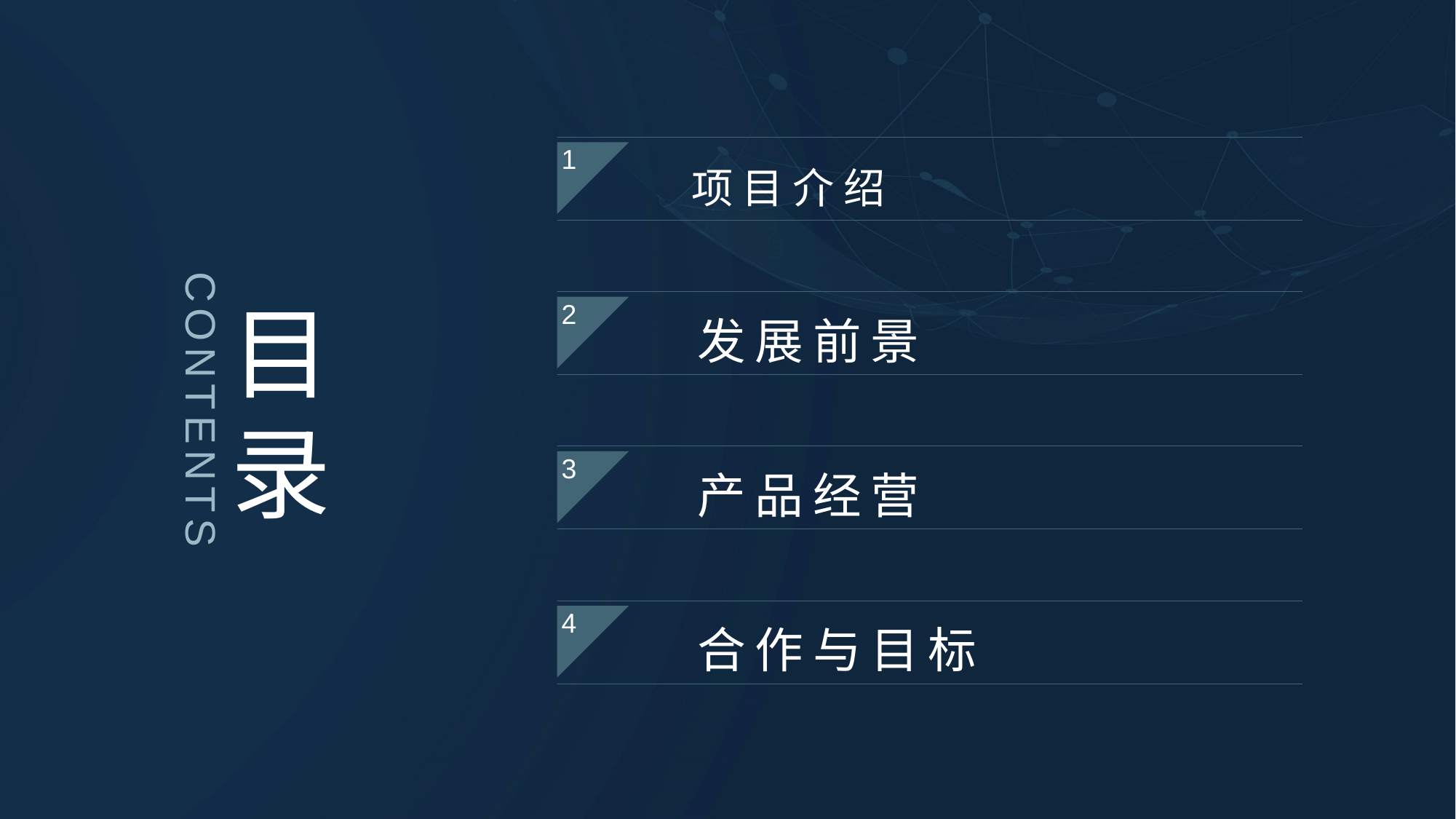

项目介绍
1
   发展前景
2
   产品经营
3
   合作与目标
4
目
录
CONTENTS